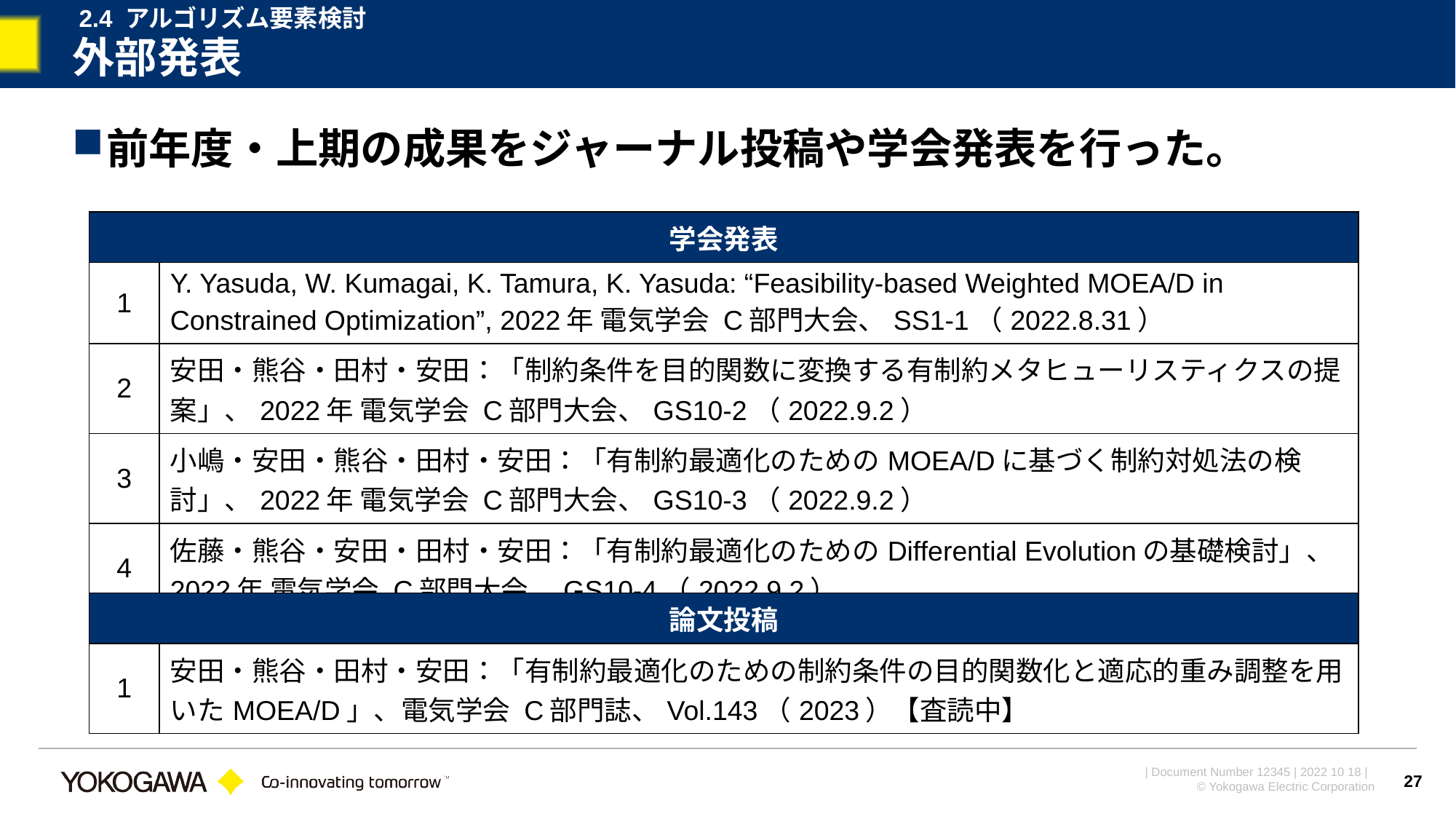

2.4 アルゴリズム要素検討
# 外部発表
前年度・上期の成果をジャーナル投稿や学会発表を行った。
| 学会発表 |  |
| --- | --- |
| 1 | Y. Yasuda, W. Kumagai, K. Tamura, K. Yasuda: “Feasibility-based Weighted MOEA/D in Constrained Optimization”, 2022年 電気学会 C部門大会、SS1-1（2022.8.31） |
| 2 | 安田・熊谷・田村・安田：「制約条件を目的関数に変換する有制約メタヒューリスティクスの提案」、2022年 電気学会 C部門大会、GS10-2（2022.9.2） |
| 3 | 小嶋・安田・熊谷・田村・安田：「有制約最適化のためのMOEA/Dに基づく制約対処法の検討」、2022年 電気学会 C部門大会、GS10-3（2022.9.2） |
| 4 | 佐藤・熊谷・安田・田村・安田：「有制約最適化のためのDifferential Evolutionの基礎検討」、2022年 電気学会 C部門大会、GS10-4（2022.9.2） |
| 論文投稿 |  |
| --- | --- |
| 1 | 安田・熊谷・田村・安田：「有制約最適化のための制約条件の目的関数化と適応的重み調整を用いたMOEA/D」、電気学会 C部門誌、Vol.143（2023）【査読中】 |
27